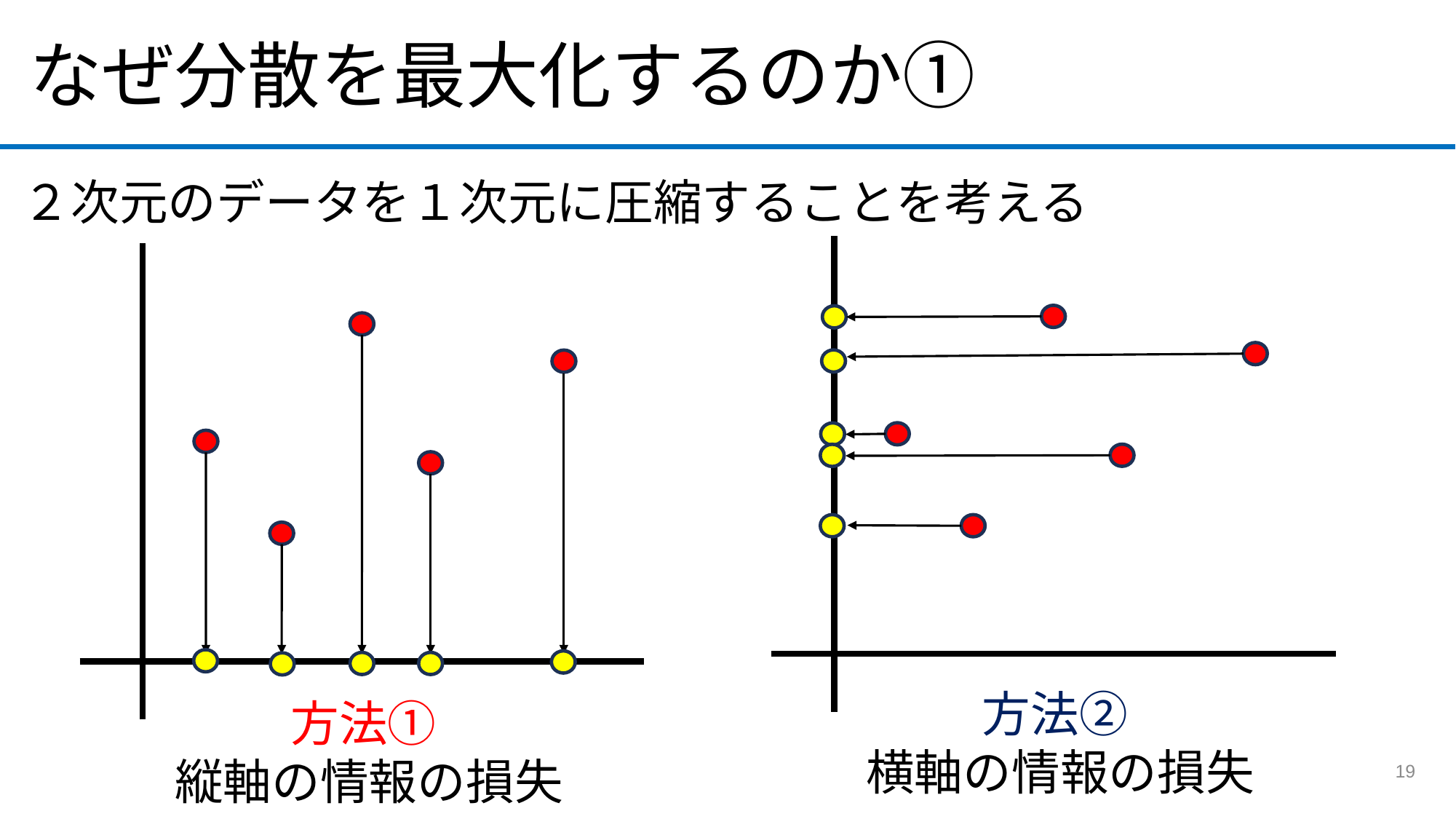

なぜ分散を最大化するのか①
２次元のデータを１次元に圧縮することを考える

方法②
横軸の情報の損失
方法①
縦軸の情報の損失
19